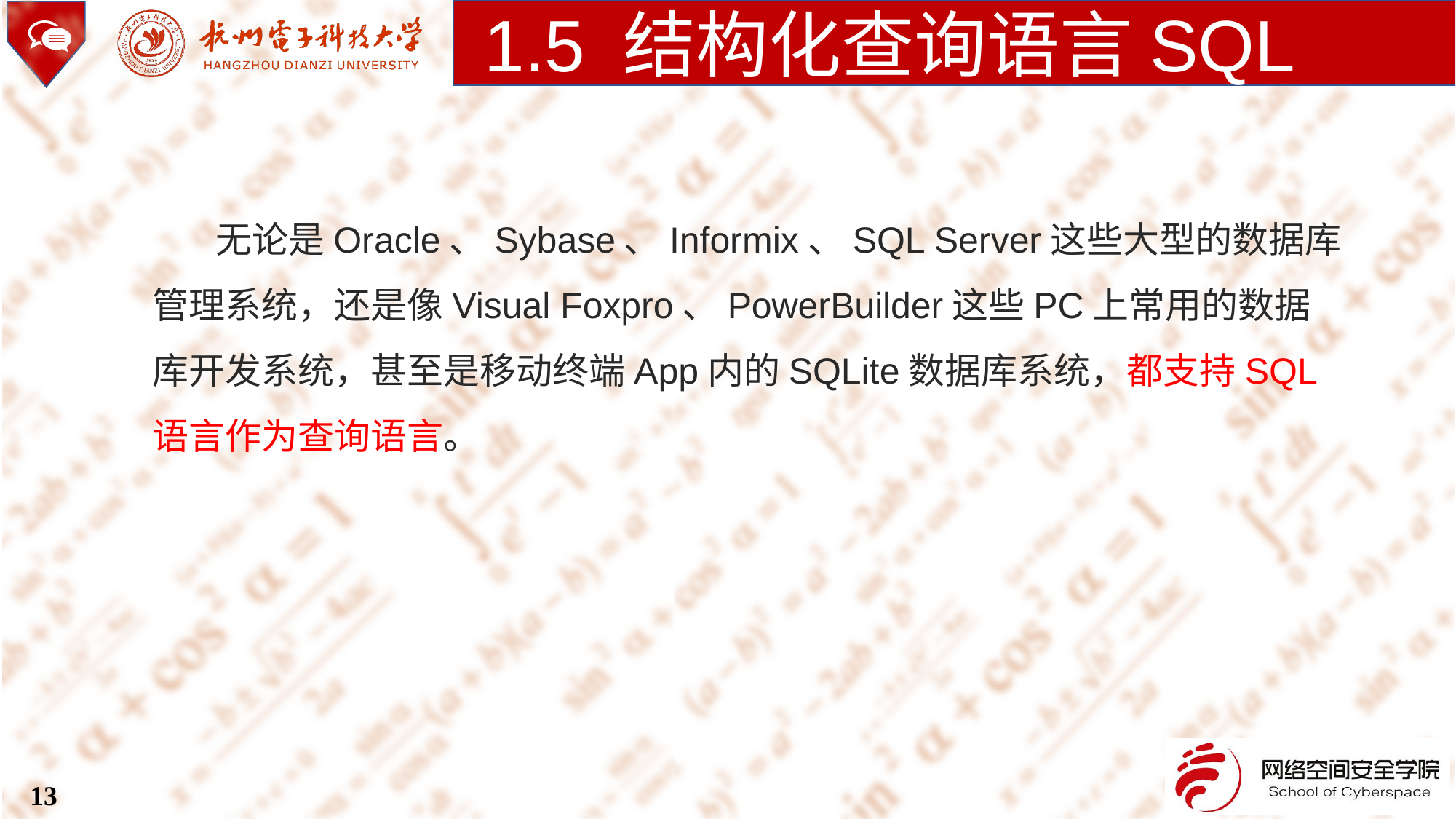

1.5 结构化查询语言SQL
无论是Oracle、Sybase、Informix、SQL Server这些大型的数据库管理系统，还是像Visual Foxpro、PowerBuilder这些PC上常用的数据库开发系统，甚至是移动终端App内的SQLite数据库系统，都支持SQL语言作为查询语言。
13